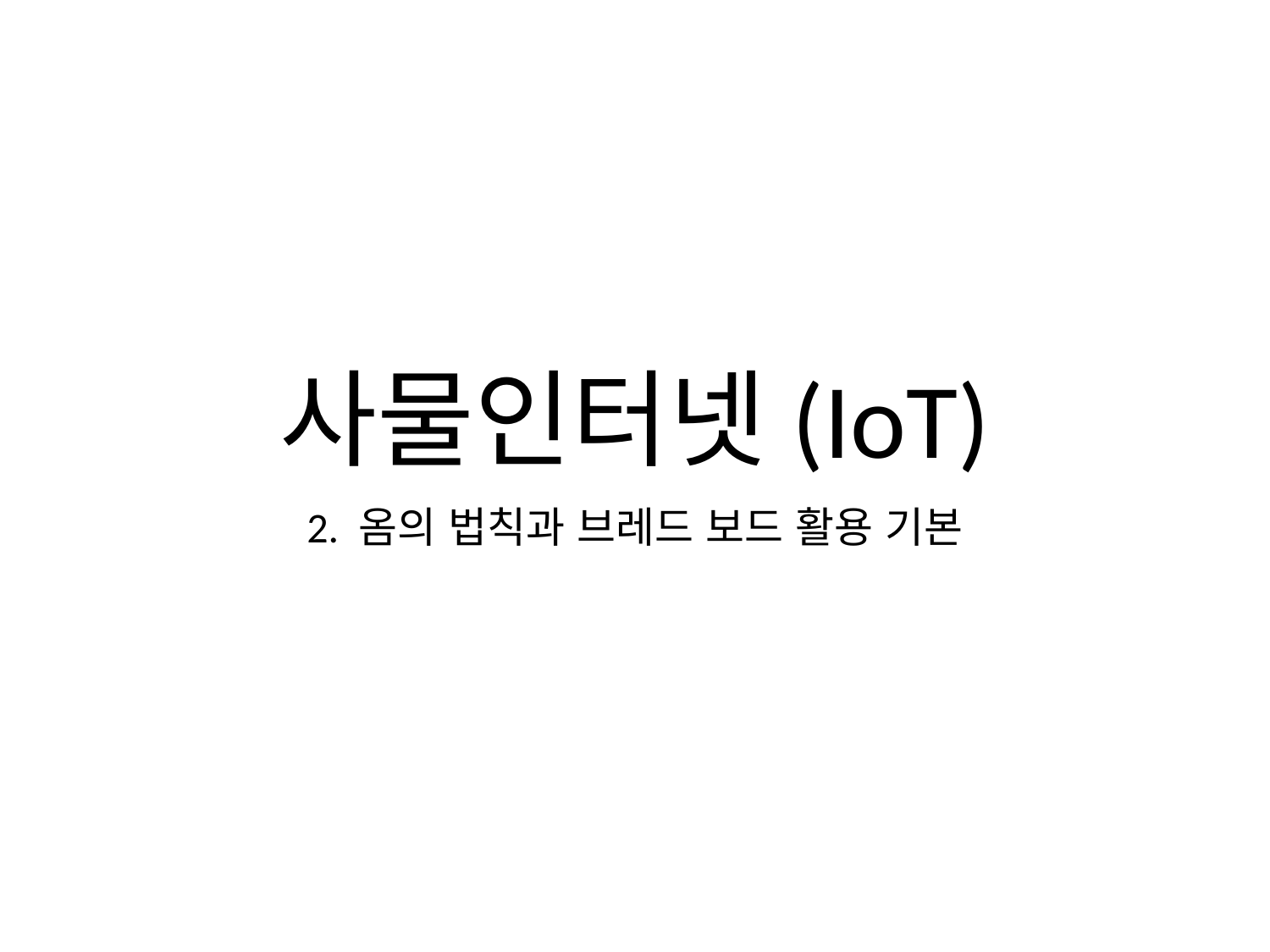

# 사물인터넷(IoT)
2. 옴의 법칙과 브레드 보드 활용 기본